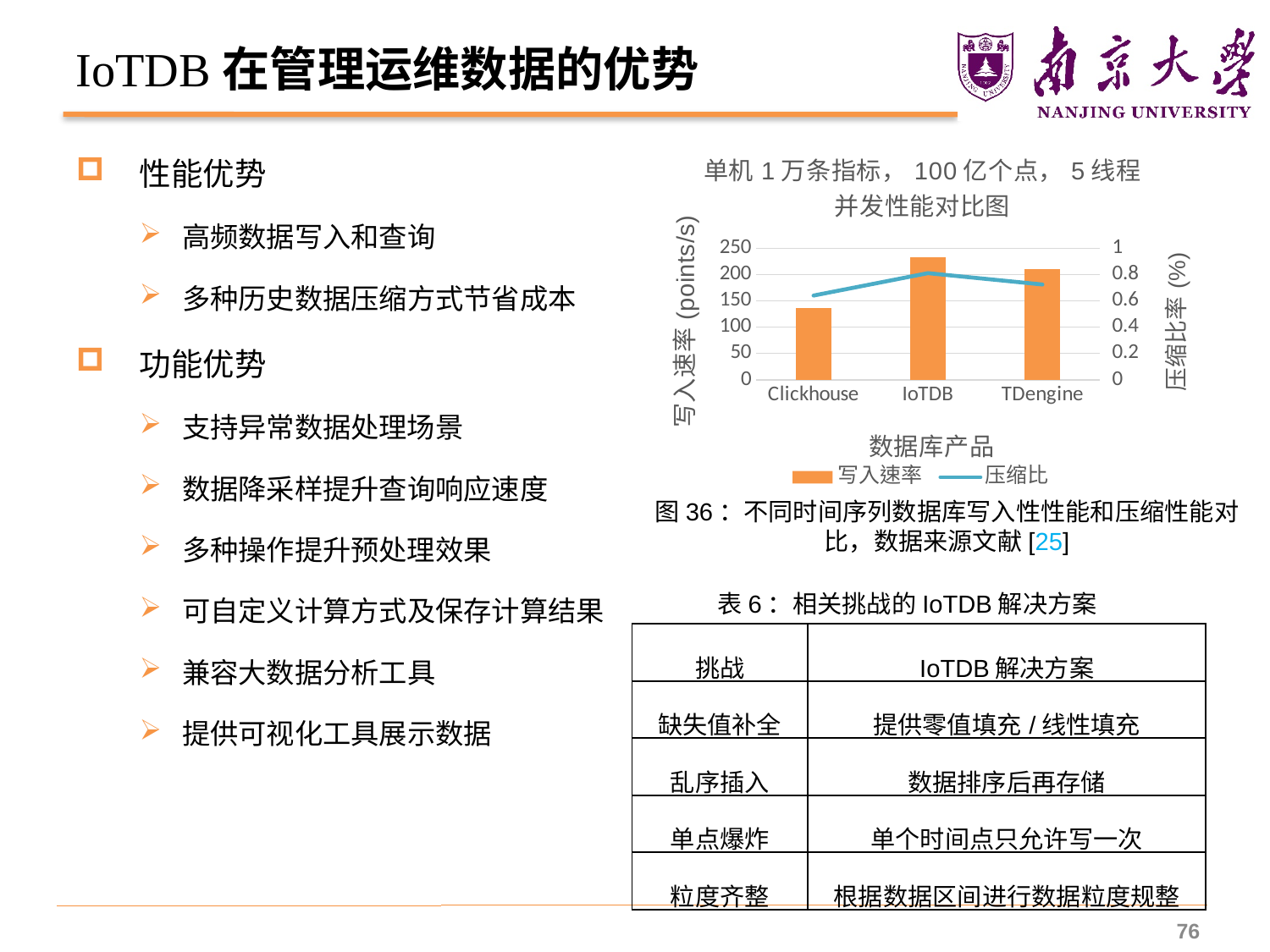

# IoTDB在管理运维数据的优势
性能优势
高频数据写入和查询
多种历史数据压缩方式节省成本
功能优势
支持异常数据处理场景
数据降采样提升查询响应速度
多种操作提升预处理效果
可自定义计算方式及保存计算结果
兼容大数据分析工具
提供可视化工具展示数据

### Chart: 单机1万条指标，100亿个点，5线程并发性能对比图

| Category | 写入速率 | 压缩比 |
|---|---|---|
| Clickhouse | 136.85 | 0.64 |
| IoTDB | 233.2 | 0.81 |
| TDengine | 210.0 | 0.724 |
图36：不同时间序列数据库写入性性能和压缩性能对比，数据来源文献[25]
表6：相关挑战的IoTDB解决方案
| 挑战 | IoTDB解决方案 |
| --- | --- |
| 缺失值补全 | 提供零值填充/线性填充 |
| 乱序插入 | 数据排序后再存储 |
| 单点爆炸 | 单个时间点只允许写一次 |
| 粒度齐整 | 根据数据区间进行数据粒度规整 |
76